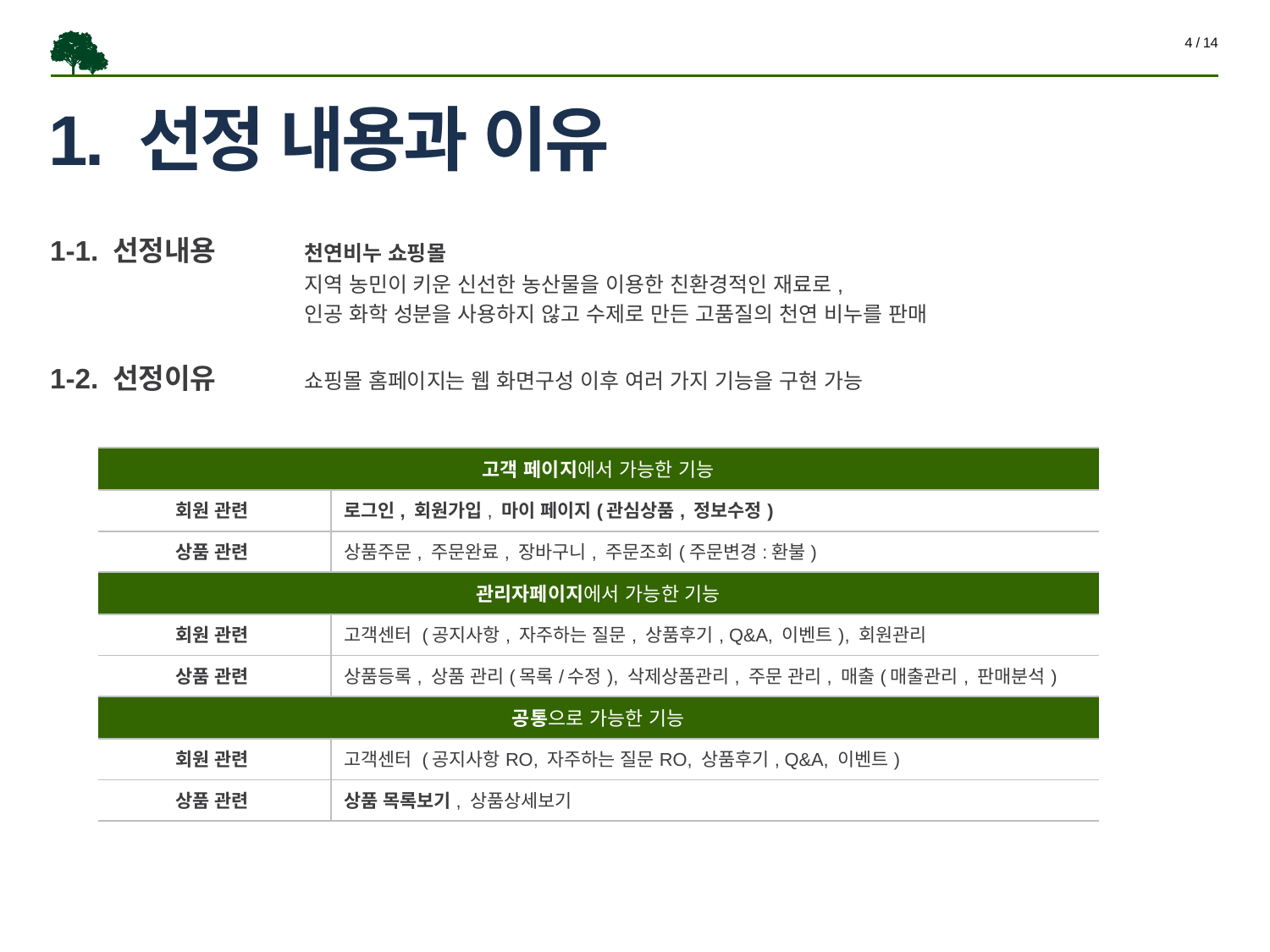

4 / 14
# 1. 선정 내용과 이유
1-1. 선정내용	천연비누 쇼핑몰
		지역 농민이 키운 신선한 농산물을 이용한 친환경적인 재료로,
		인공 화학 성분을 사용하지 않고 수제로 만든 고품질의 천연 비누를 판매

1-2. 선정이유	쇼핑몰 홈페이지는 웹 화면구성 이후 여러 가지 기능을 구현 가능
| 고객 페이지에서 가능한 기능 |  |
| --- | --- |
| 회원 관련 | 로그인, 회원가입, 마이 페이지(관심상품, 정보수정) |
| 상품 관련 | 상품주문, 주문완료, 장바구니, 주문조회(주문변경:환불) |
| 관리자페이지에서 가능한 기능 |  |
| 회원 관련 | 고객센터 (공지사항, 자주하는 질문, 상품후기, Q&A, 이벤트), 회원관리 |
| 상품 관련 | 상품등록, 상품 관리(목록/수정), 삭제상품관리, 주문 관리, 매출(매출관리, 판매분석) |
| 공통으로 가능한 기능 |  |
| 회원 관련 | 고객센터 (공지사항RO, 자주하는 질문RO, 상품후기, Q&A, 이벤트) |
| 상품 관련 | 상품 목록보기, 상품상세보기 |